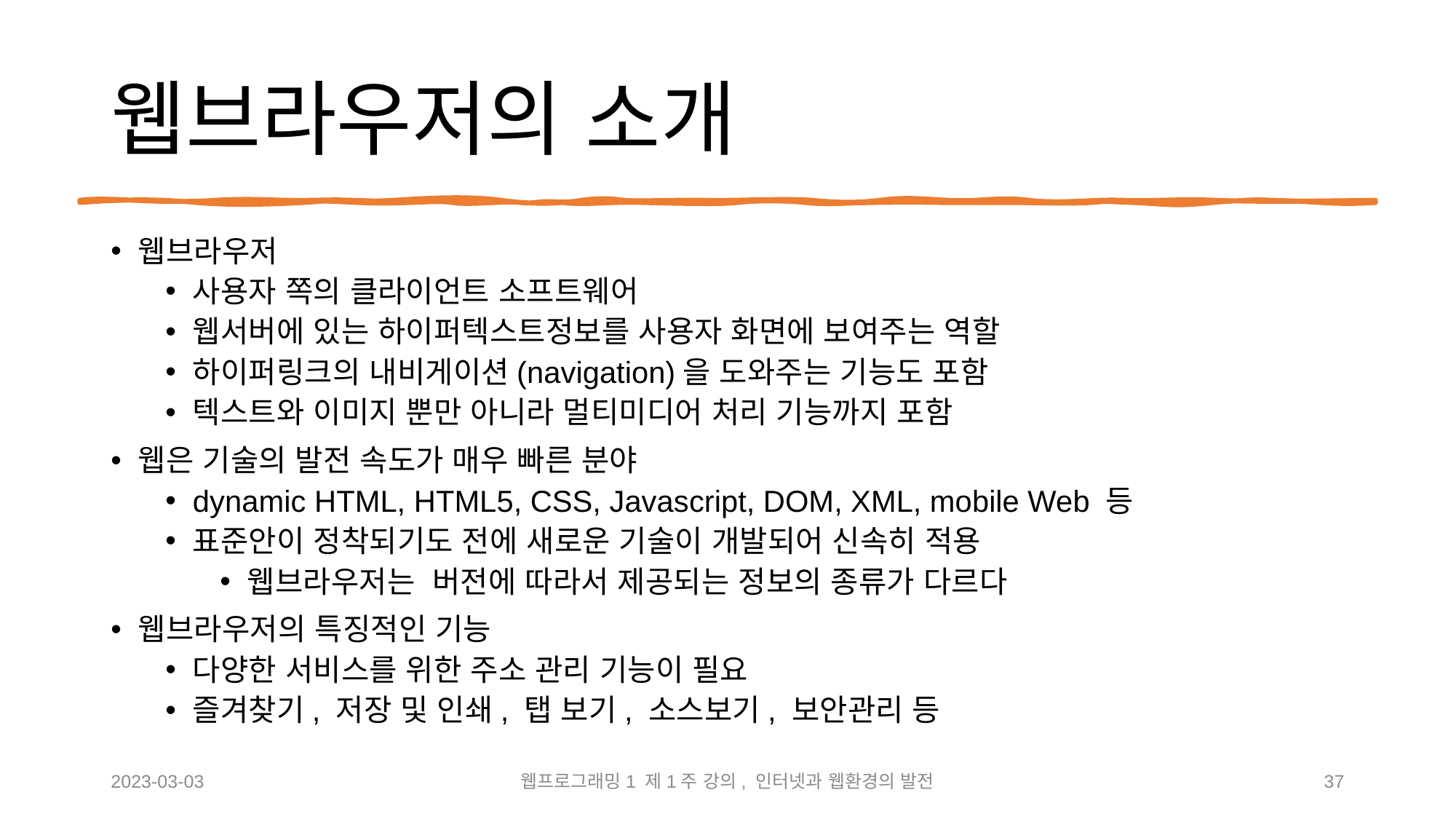

# 웹브라우저의 소개

웹브라우저
사용자 쪽의 클라이언트 소프트웨어
웹서버에 있는 하이퍼텍스트정보를 사용자 화면에 보여주는 역할
하이퍼링크의 내비게이션(navigation)을 도와주는 기능도 포함
텍스트와 이미지 뿐만 아니라 멀티미디어 처리 기능까지 포함
웹은 기술의 발전 속도가 매우 빠른 분야
dynamic HTML, HTML5, CSS, Javascript, DOM, XML, mobile Web 등
표준안이 정착되기도 전에 새로운 기술이 개발되어 신속히 적용
웹브라우저는  버전에 따라서 제공되는 정보의 종류가 다르다
웹브라우저의 특징적인 기능
다양한 서비스를 위한 주소 관리 기능이 필요
즐겨찾기, 저장 및 인쇄, 탭 보기, 소스보기, 보안관리 등

2023-03-03
웹프로그래밍1 제1주 강의, 인터넷과 웹환경의 발전
37